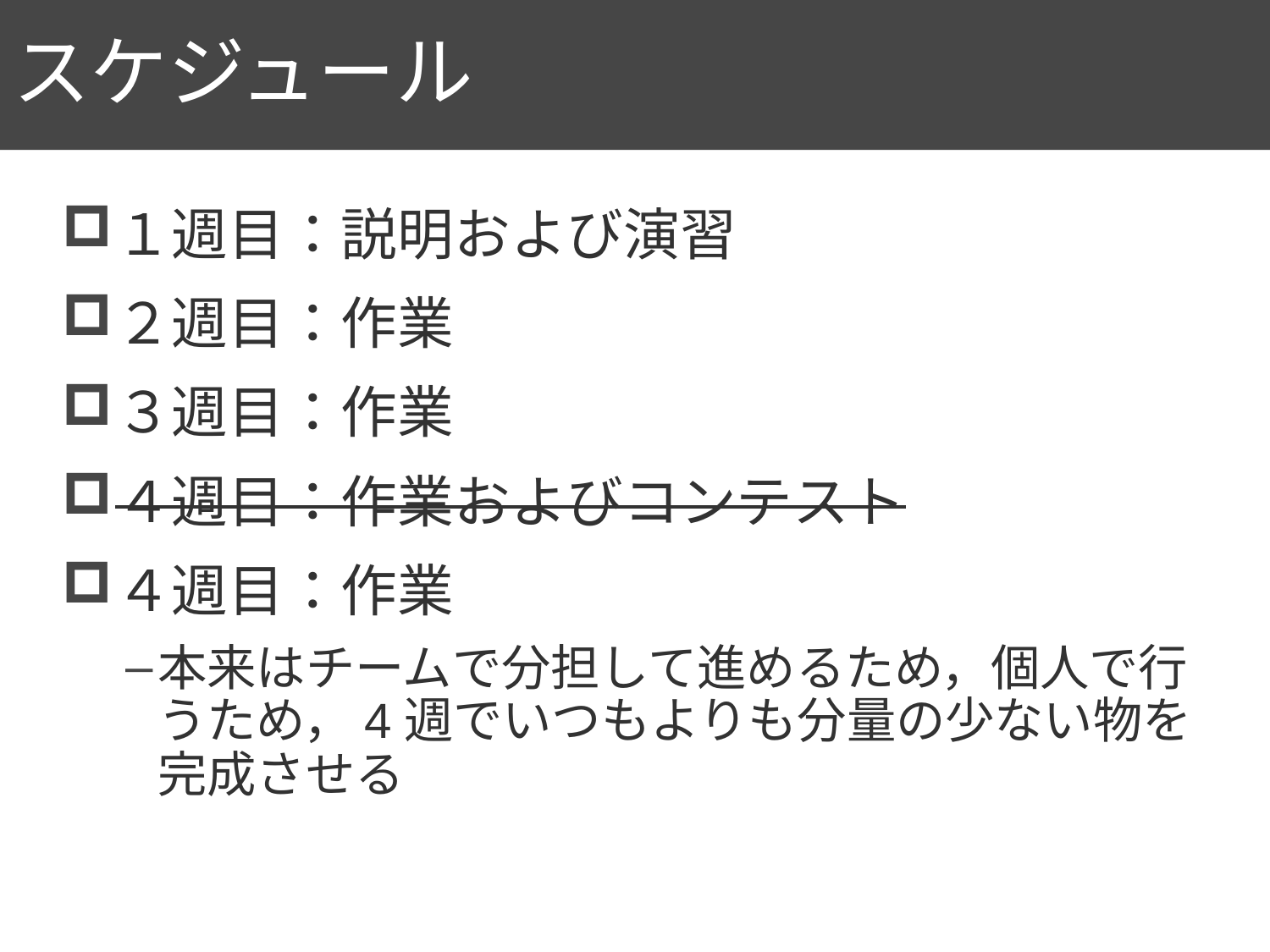

# スケジュール
7
１週目：説明および演習
２週目：作業
３週目：作業
４週目：作業およびコンテスト
４週目：作業
本来はチームで分担して進めるため，個人で行うため，4週でいつもよりも分量の少ない物を完成させる